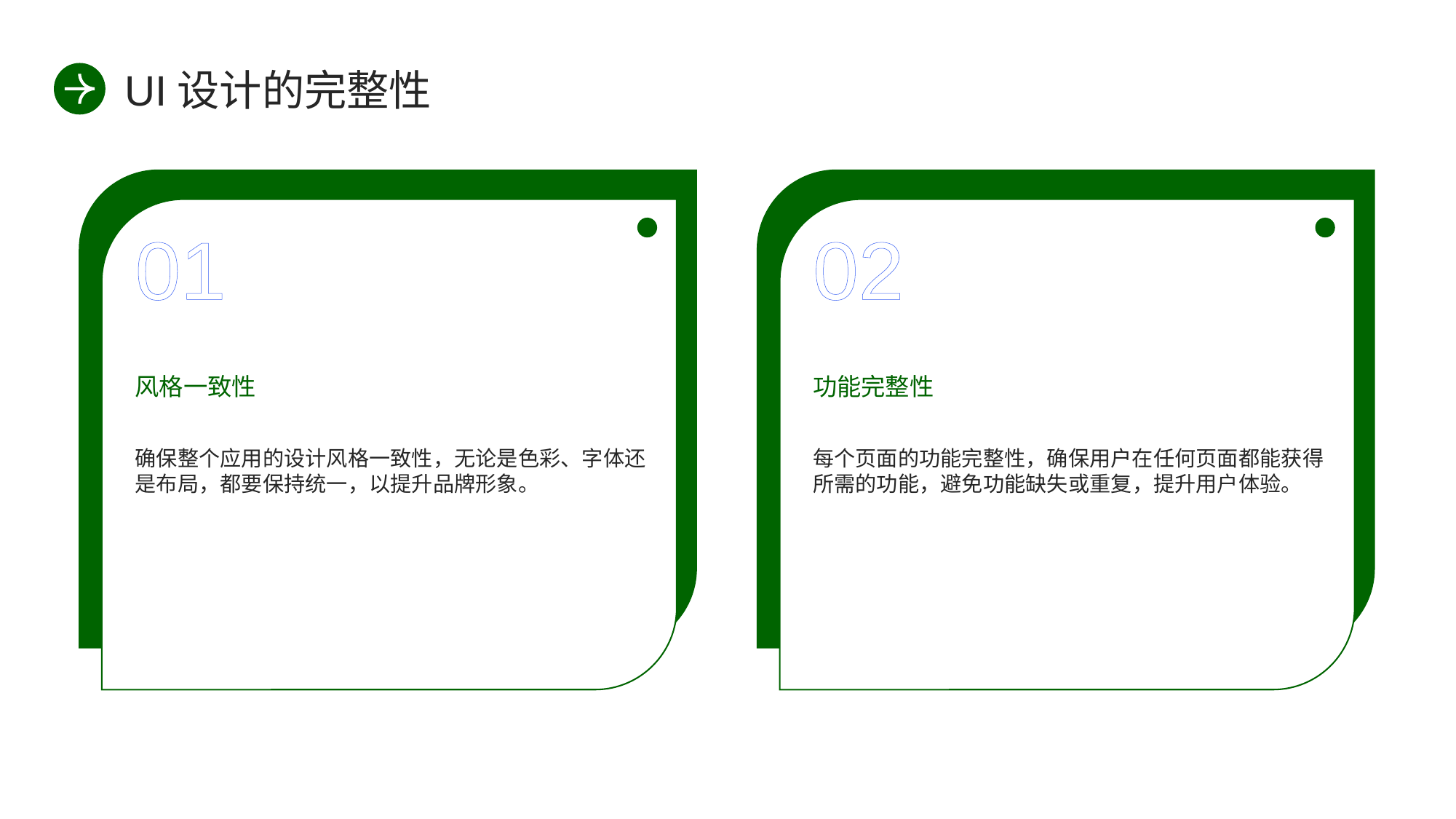

UI设计的完整性

01

02

风格一致性
功能完整性
确保整个应用的设计风格一致性，无论是色彩、字体还是布局，都要保持统一，以提升品牌形象。
每个页面的功能完整性，确保用户在任何页面都能获得所需的功能，避免功能缺失或重复，提升用户体验。